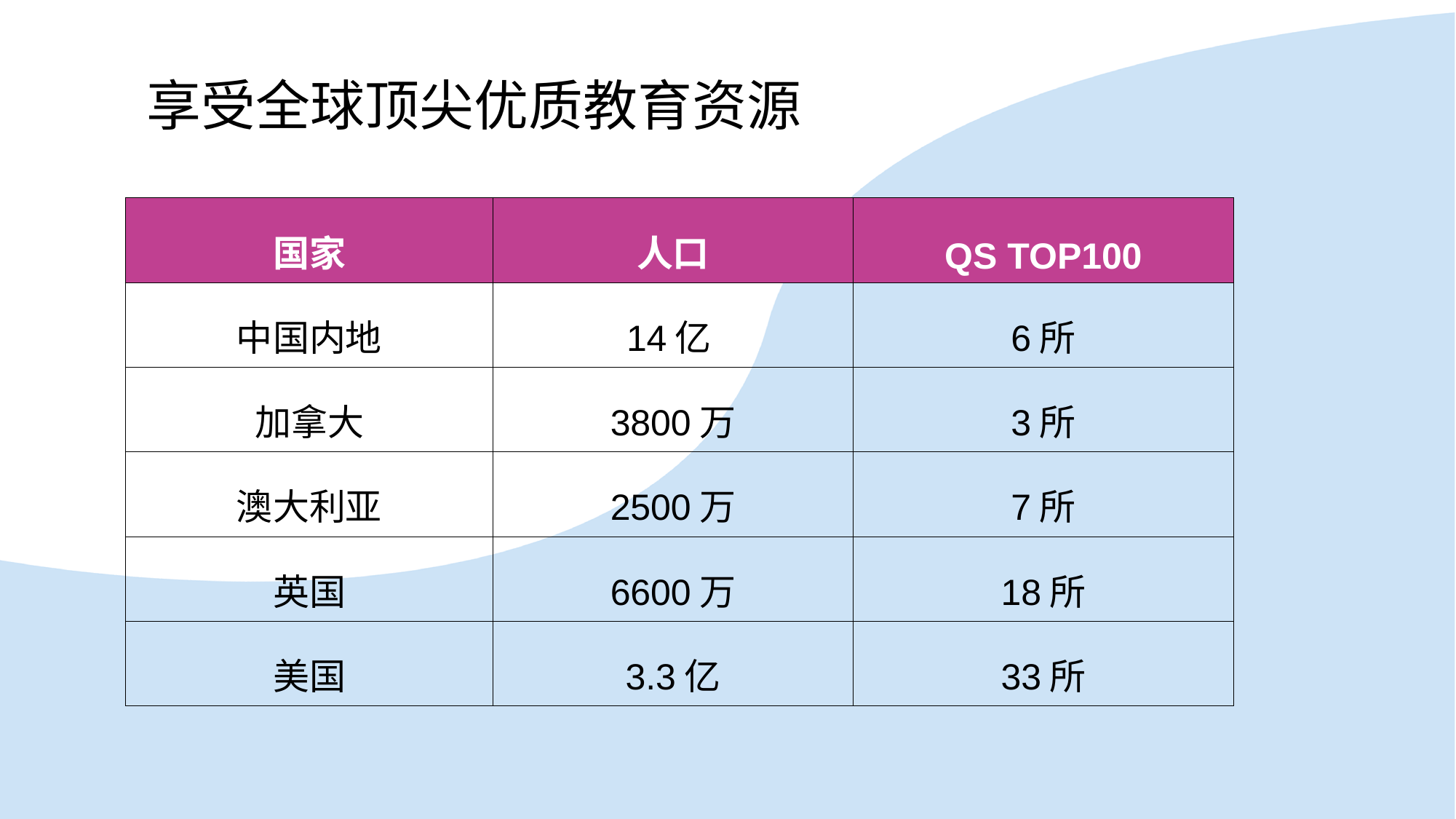

享受全球顶尖优质教育资源
| 国家 | 人口 | QS TOP100 |
| --- | --- | --- |
| 中国内地 | 14亿 | 6所 |
| 加拿大 | 3800万 | 3所 |
| 澳大利亚 | 2500万 | 7所 |
| 英国 | 6600万 | 18所 |
| 美国 | 3.3亿 | 33所 |